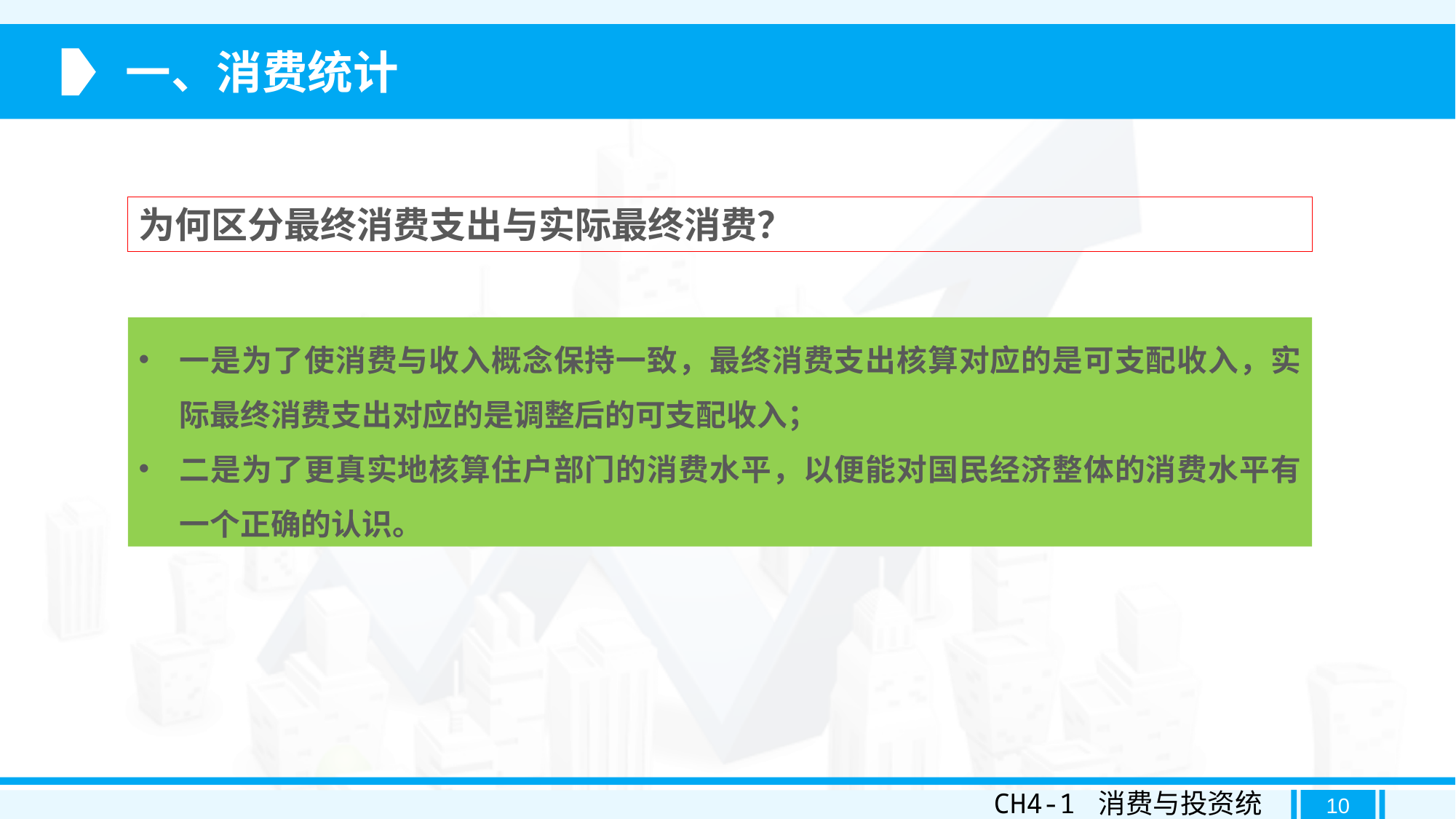

一、消费统计

为何区分最终消费支出与实际最终消费？
一是为了使消费与收入概念保持一致，最终消费支出核算对应的是可支配收入，实际最终消费支出对应的是调整后的可支配收入；
二是为了更真实地核算住户部门的消费水平，以便能对国民经济整体的消费水平有一个正确的认识。
CH4-1 消费与投资统计
10